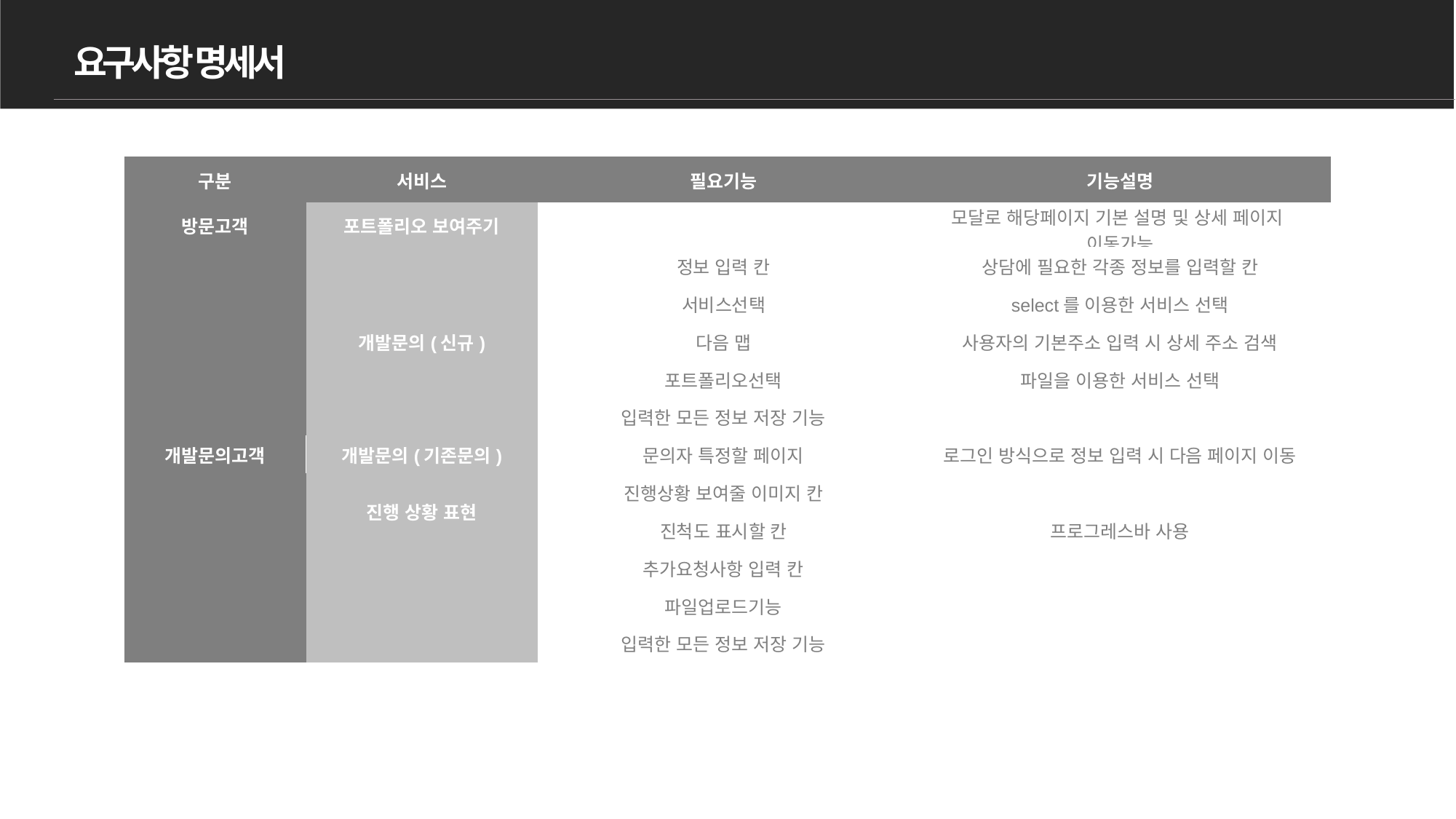

요구사항 명세서
| 구분 | 서비스 | 필요기능 | 기능설명 |
| --- | --- | --- | --- |
| 방문고객 | 포트폴리오 보여주기 |  | 모달로 해당페이지 기본 설명 및 상세 페이지 이동가능 |
| 개발문의고객 | 개발문의(신규) | 정보 입력 칸 | 상담에 필요한 각종 정보를 입력할 칸 |
|  |  | 서비스선택 | select를 이용한 서비스 선택 |
|  |  | 다음 맵 | 사용자의 기본주소 입력 시 상세 주소 검색 |
|  |  | 포트폴리오선택 | 파일을 이용한 서비스 선택 |
|  |  | 입력한 모든 정보 저장 기능 |  |
|  | 개발문의(기존문의) | 문의자 특정할 페이지 | 로그인 방식으로 정보 입력 시 다음 페이지 이동 |
|  | 진행 상황 표현 | 진행상황 보여줄 이미지 칸 |  |
|  |  | 진척도 표시할 칸 | 프로그레스바 사용 |
|  |  | 추가요청사항 입력 칸 |  |
|  |  | 파일업로드기능 |  |
|  |  | 입력한 모든 정보 저장 기능 |  |